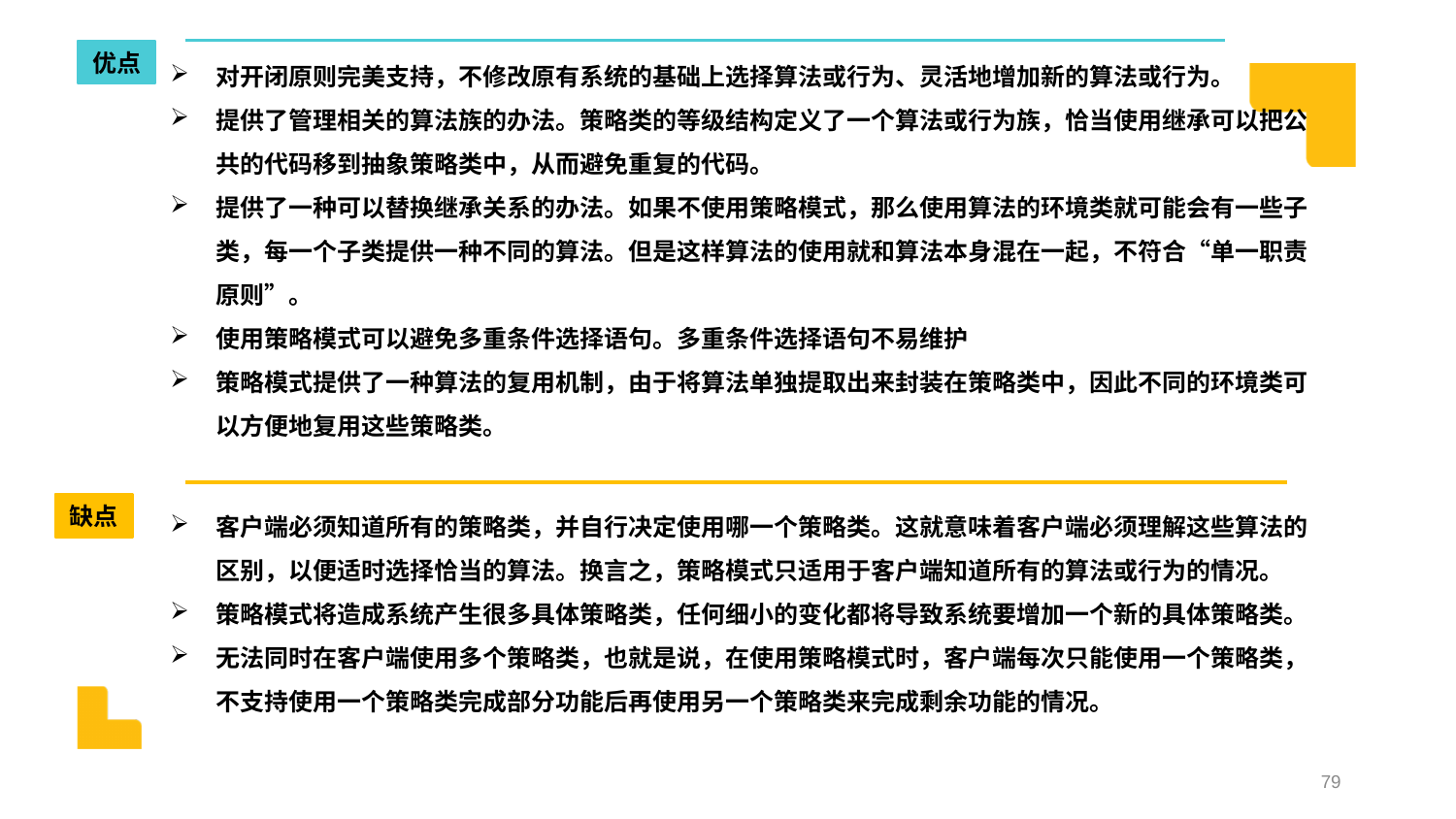

优点
对开闭原则完美支持，不修改原有系统的基础上选择算法或行为、灵活地增加新的算法或行为。
提供了管理相关的算法族的办法。策略类的等级结构定义了一个算法或行为族，恰当使用继承可以把公共的代码移到抽象策略类中，从而避免重复的代码。
提供了一种可以替换继承关系的办法。如果不使用策略模式，那么使用算法的环境类就可能会有一些子类，每一个子类提供一种不同的算法。但是这样算法的使用就和算法本身混在一起，不符合“单一职责原则”。
使用策略模式可以避免多重条件选择语句。多重条件选择语句不易维护
策略模式提供了一种算法的复用机制，由于将算法单独提取出来封装在策略类中，因此不同的环境类可以方便地复用这些策略类。
客户端必须知道所有的策略类，并自行决定使用哪一个策略类。这就意味着客户端必须理解这些算法的区别，以便适时选择恰当的算法。换言之，策略模式只适用于客户端知道所有的算法或行为的情况。
策略模式将造成系统产生很多具体策略类，任何细小的变化都将导致系统要增加一个新的具体策略类。
无法同时在客户端使用多个策略类，也就是说，在使用策略模式时，客户端每次只能使用一个策略类，不支持使用一个策略类完成部分功能后再使用另一个策略类来完成剩余功能的情况。
缺点
79